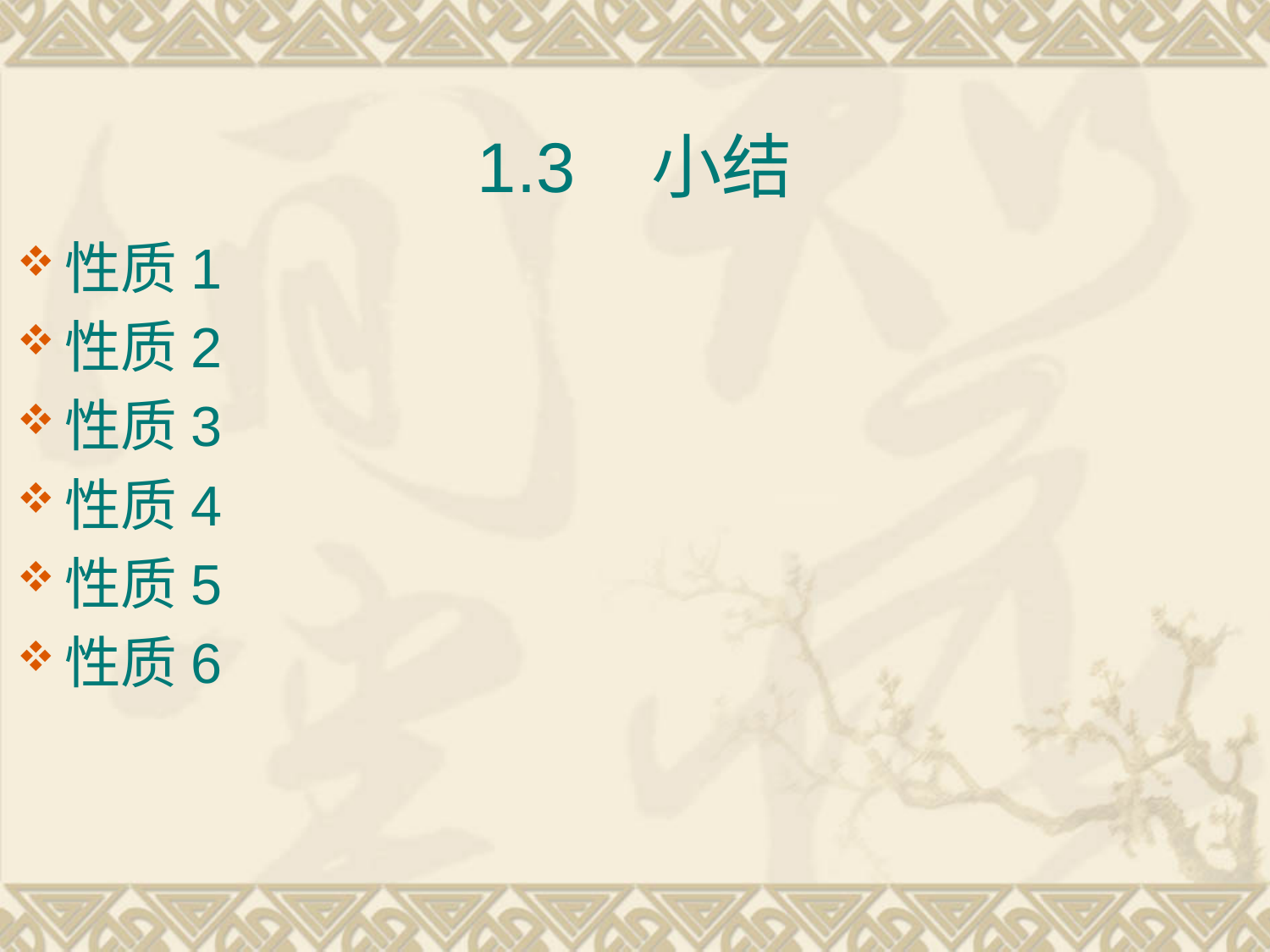

# 1.3   小结
性质1
性质2
性质3
性质4
性质5
性质6